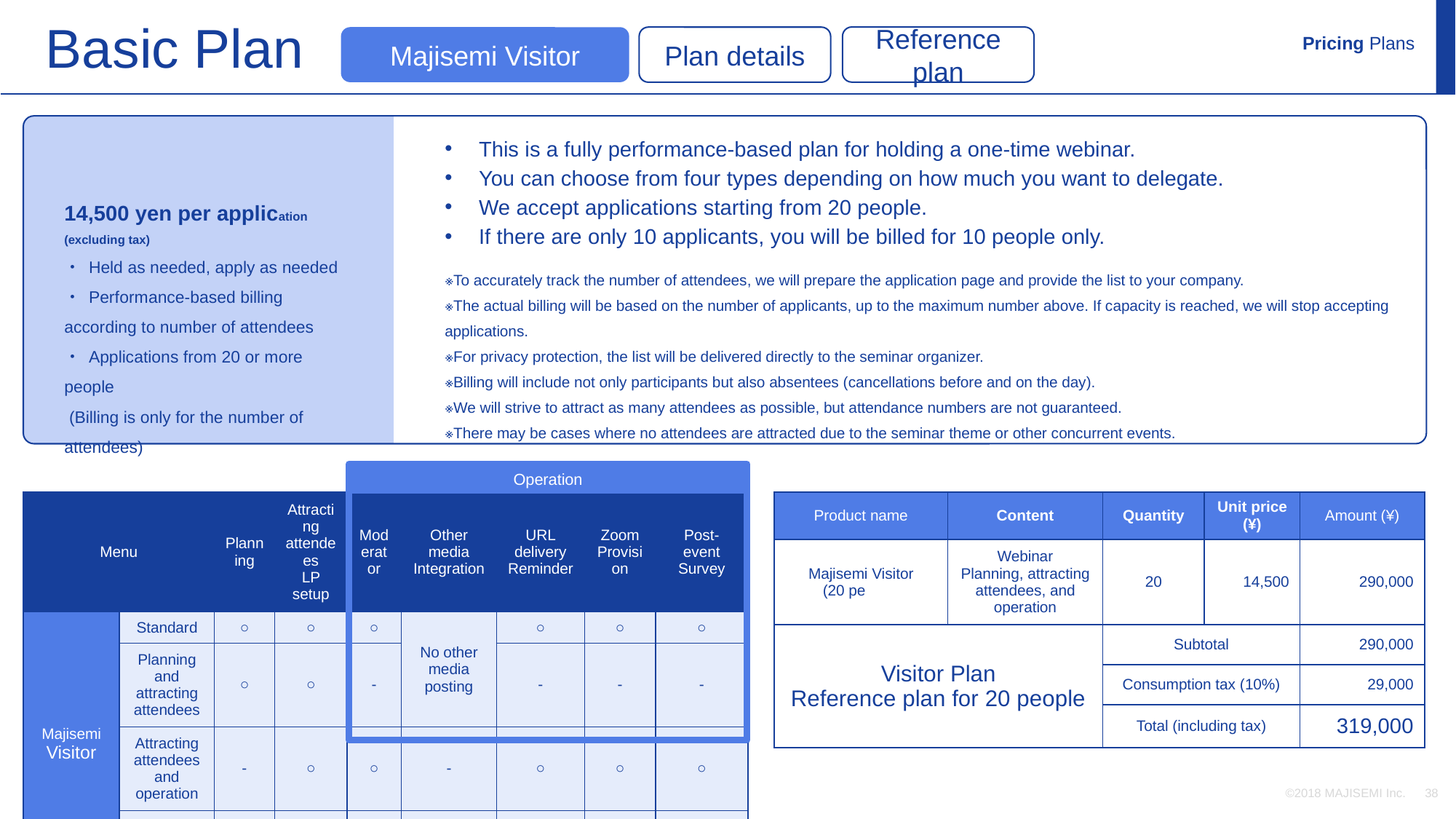

Basic Plan
Pricing Plans
Reference plan
Majisemi Visitor
Plan details

This is a fully performance-based plan for holding a one-time webinar.
You can choose from four types depending on how much you want to delegate.
We accept applications starting from 20 people.
If there are only 10 applicants, you will be billed for 10 people only.
14,500 yen per application (excluding tax)
・ Held as needed, apply as needed
・ Performance-based billing according to number of attendees
・ Applications from 20 or more people
 (Billing is only for the number of attendees)
※To accurately track the number of attendees, we will prepare the application page and provide the list to your company.
※The actual billing will be based on the number of applicants, up to the maximum number above. If capacity is reached, we will stop accepting applications.
※For privacy protection, the list will be delivered directly to the seminar organizer.
※Billing will include not only participants but also absentees (cancellations before and on the day).
※We will strive to attract as many attendees as possible, but attendance numbers are not guaranteed.
※There may be cases where no attendees are attracted due to the seminar theme or other concurrent events.
Operation
Operation
| Product name | Content | Quantity | Unit price (¥) | Amount (¥) |
| --- | --- | --- | --- | --- |
| Majisemi Visitor (20 people) | Webinar Planning, attracting attendees, and operation | 20 | 14,500 | 290,000 |
| Visitor Plan Reference plan for 20 people |  | Subtotal |  | 290,000 |
|  |  | Consumption tax (10%) |  | 29,000 |
|  |  | Total (including tax) |  | 319,000 |
| Menu |  | Planning | Attracting attendees LP setup | Moderator | Other media Integration | URL delivery Reminder | Zoom Provision | Post-event Survey |
| --- | --- | --- | --- | --- | --- | --- | --- | --- |
| Majisemi Visitor | Standard | ○ | ○ | ○ | No other media posting | ○ | ○ | ○ |
|  | Planning and attracting attendees | ○ | ○ | - |  | - | - | - |
|  | Attracting attendees and operation | - | ○ | ○ | - | ○ | ○ | ○ |
|  | Attracting attendees only | - | ○ | - | - | - | - | - |
©2018 MAJISEMI Inc.
38